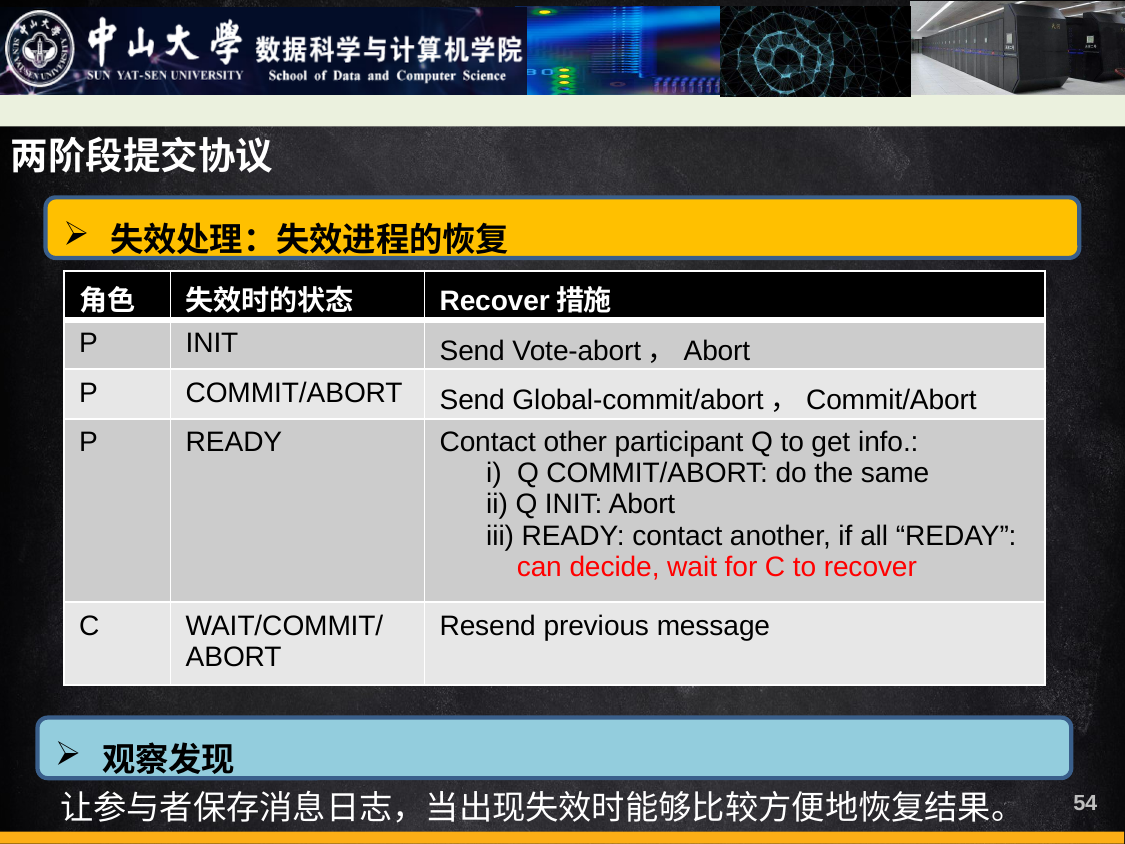

两阶段提交协议
失效处理：失效进程的恢复
| 角色 | 失效时的状态 | Recover措施 |
| --- | --- | --- |
| P | INIT | Send Vote-abort，Abort |
| P | COMMIT/ABORT | Send Global-commit/abort，Commit/Abort |
| P | READY | Contact other participant Q to get info.: i) Q COMMIT/ABORT: do the same ii) Q INIT: Abort iii) READY: contact another, if all “REDAY”: can decide, wait for C to recover |
| C | WAIT/COMMIT/ ABORT | Resend previous message |
观察发现
让参与者保存消息日志，当出现失效时能够比较方便地恢复结果。